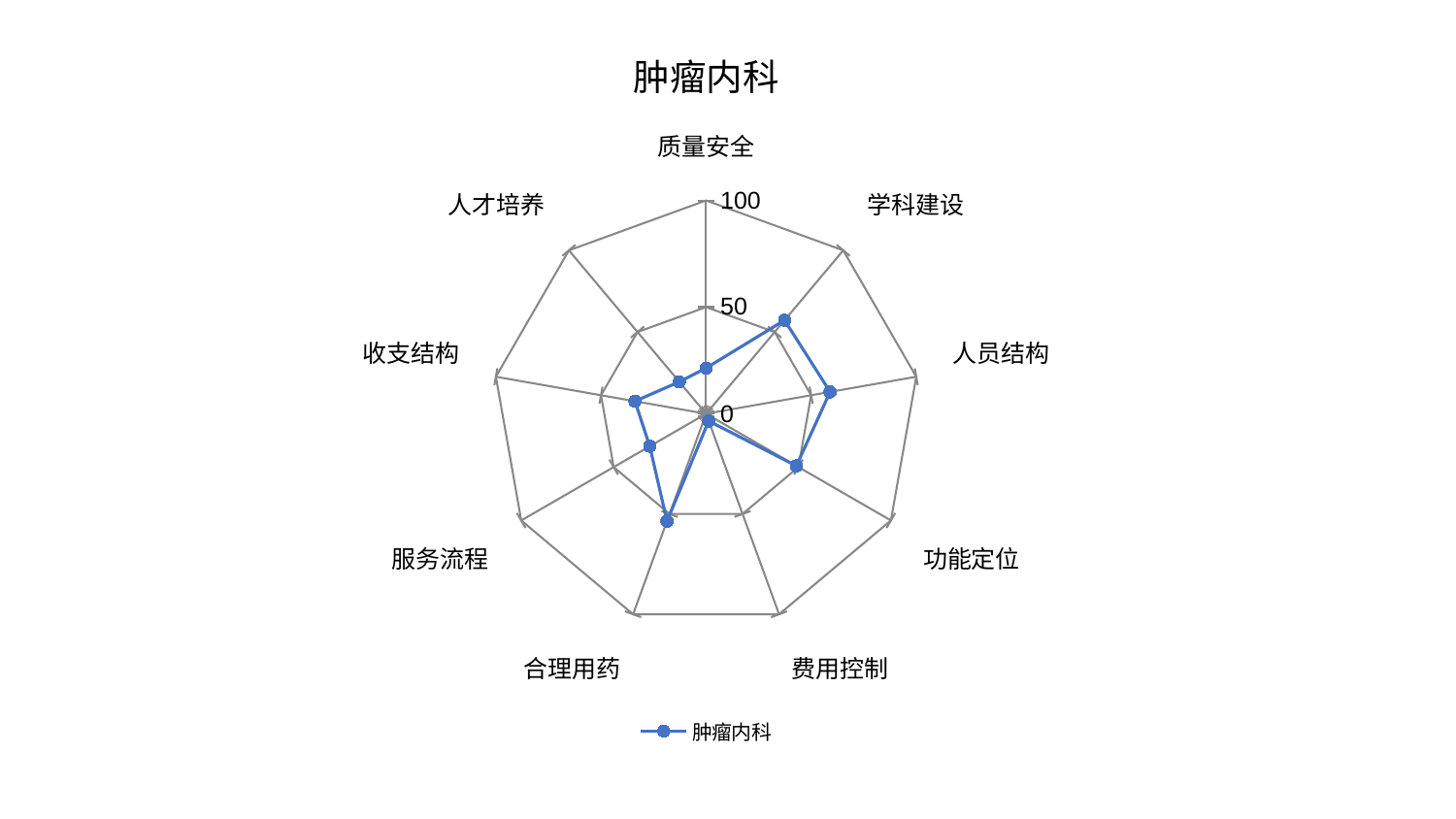

### Chart: 肿瘤内科

| Category | 肿瘤内科 |
|---|---|
| 质量安全 | 21.429252757861796 |
| 学科建设 | 57.25614918566214 |
| 人员结构 | 59.009810156716185 |
| 功能定位 | 48.86629580794382 |
| 费用控制 | 3.5953894438173424 |
| 合理用药 | 53.562052550284164 |
| 服务流程 | 30.4808990680407 |
| 收支结构 | 33.852354737788794 |
| 人才培养 | 19.568041362257443 |
109